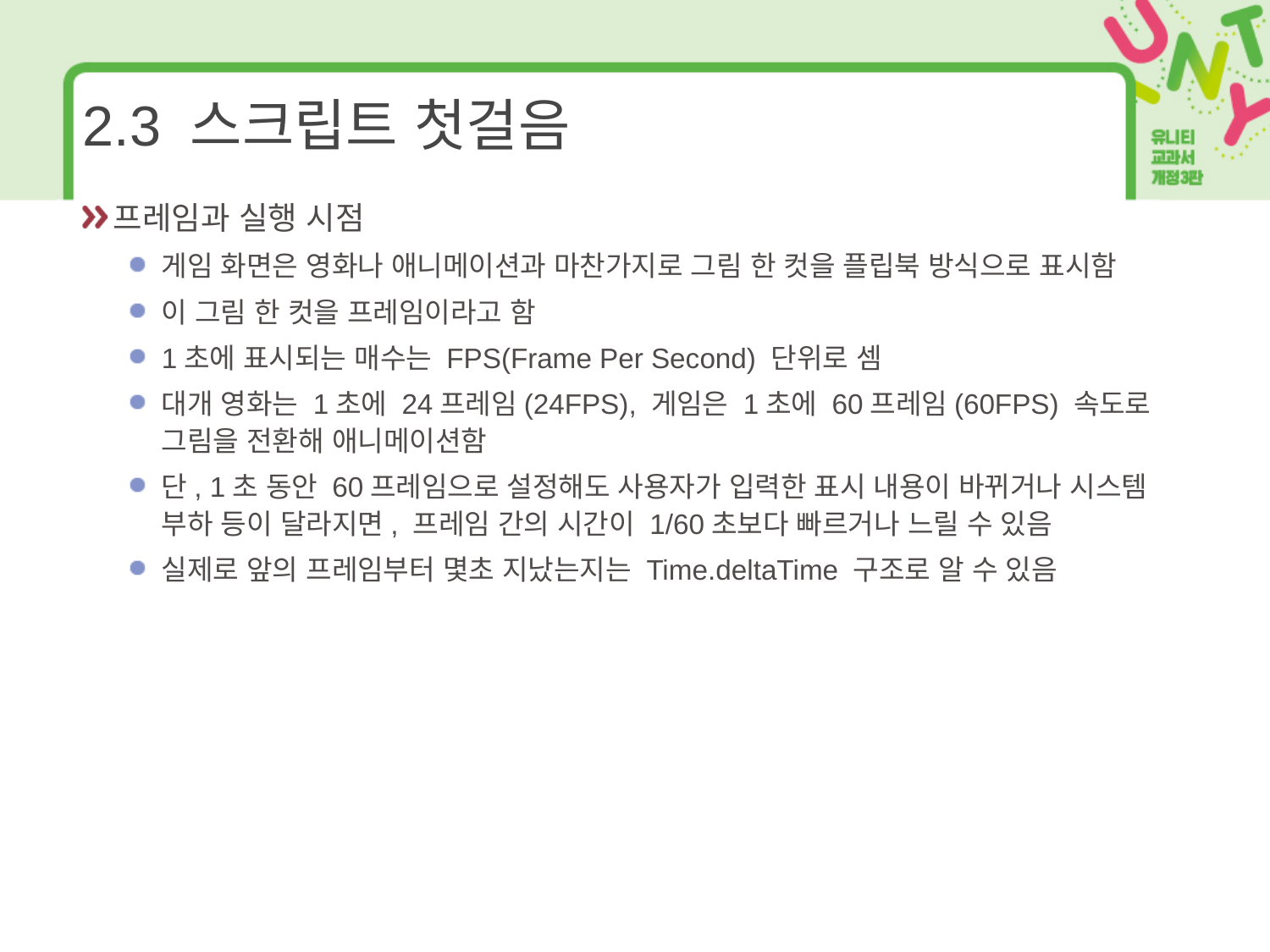

# 2.3 스크립트 첫걸음
프레임과 실행 시점
게임 화면은 영화나 애니메이션과 마찬가지로 그림 한 컷을 플립북 방식으로 표시함
이 그림 한 컷을 프레임이라고 함
1초에 표시되는 매수는 FPS(Frame Per Second) 단위로 셈
대개 영화는 1초에 24프레임(24FPS), 게임은 1초에 60프레임(60FPS) 속도로 그림을 전환해 애니메이션함
단, 1초 동안 60프레임으로 설정해도 사용자가 입력한 표시 내용이 바뀌거나 시스템 부하 등이 달라지면, 프레임 간의 시간이 1/60초보다 빠르거나 느릴 수 있음
실제로 앞의 프레임부터 몇초 지났는지는 Time.deltaTime 구조로 알 수 있음